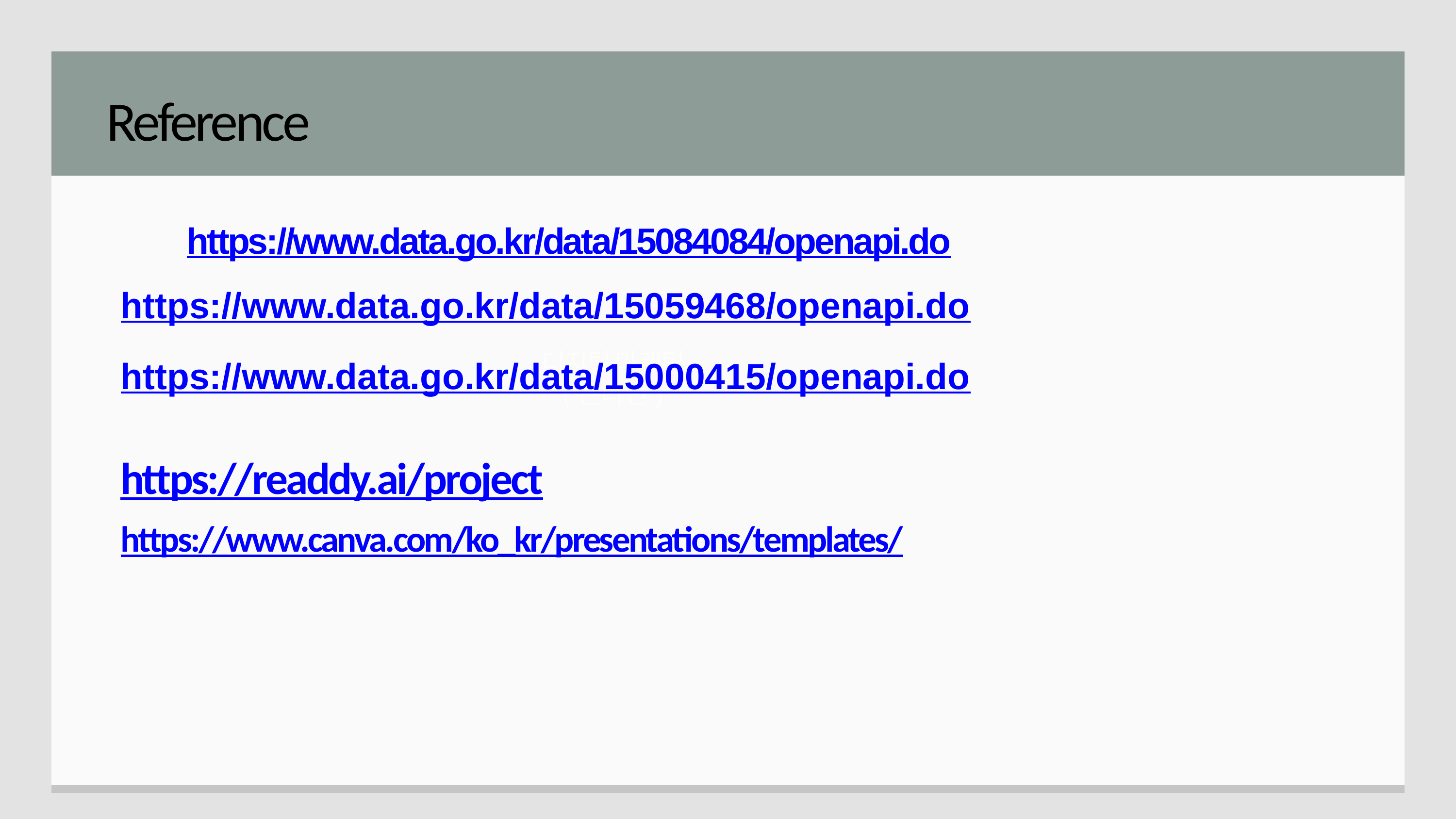

Reference
https://www.data.go.kr/data/15084084/openapi.do

https://www.data.go.kr/data/15059468/openapi.do

디지털 마케팅
(온라인)
https://www.data.go.kr/data/15000415/openapi.do

https://readdy.ai/project

https://www.canva.com/ko_kr/presentations/templates/